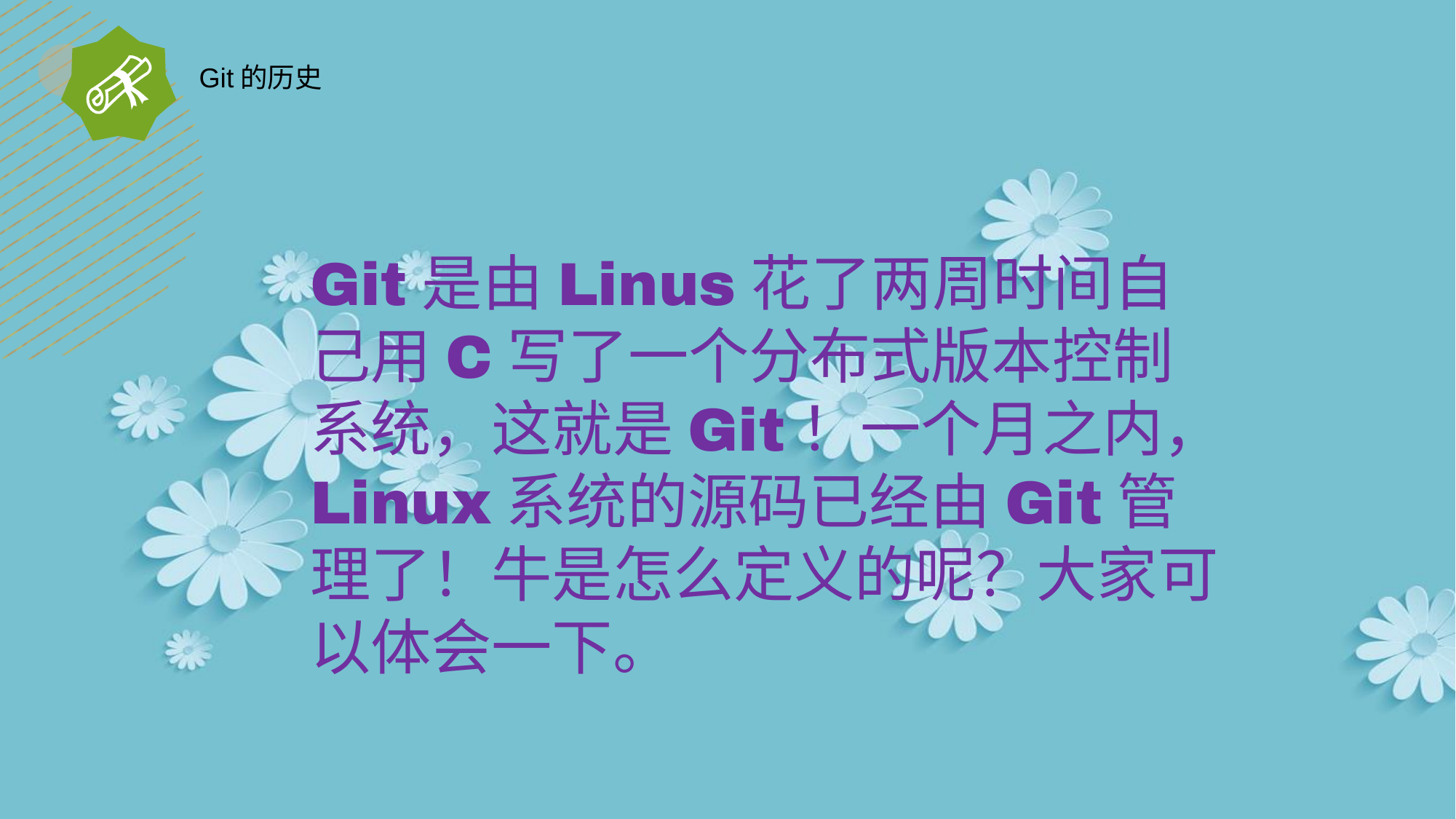

Git的历史
Git是由Linus花了两周时间自己用C写了一个分布式版本控制系统，这就是Git！一个月之内，Linux系统的源码已经由Git管理了！牛是怎么定义的呢？大家可以体会一下。